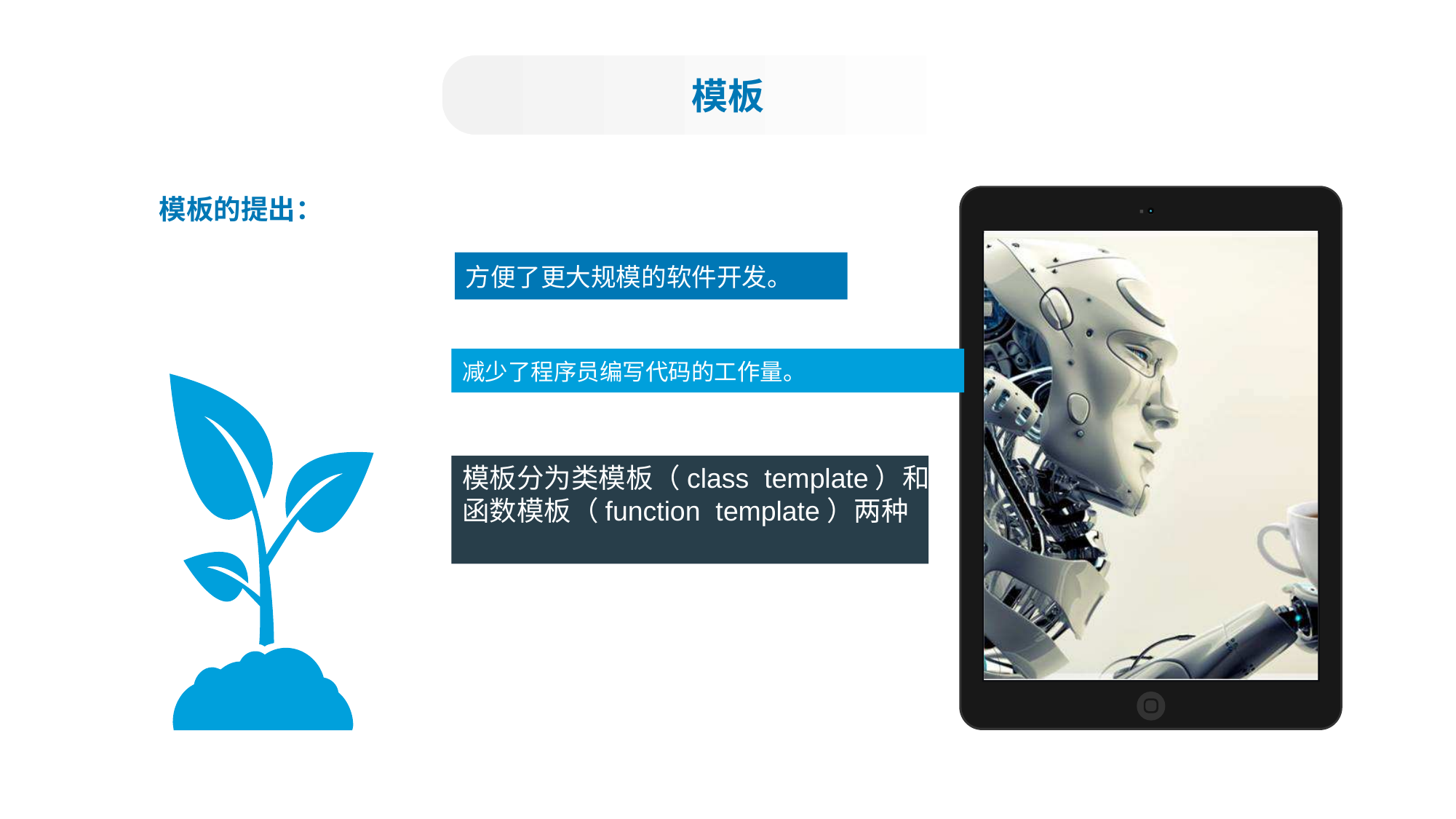

模板

模板的提出：

方便了更大规模的软件开发。
减少了程序员编写代码的工作量。

模板分为类模板（class  template）和
函数模板（function  template）两种